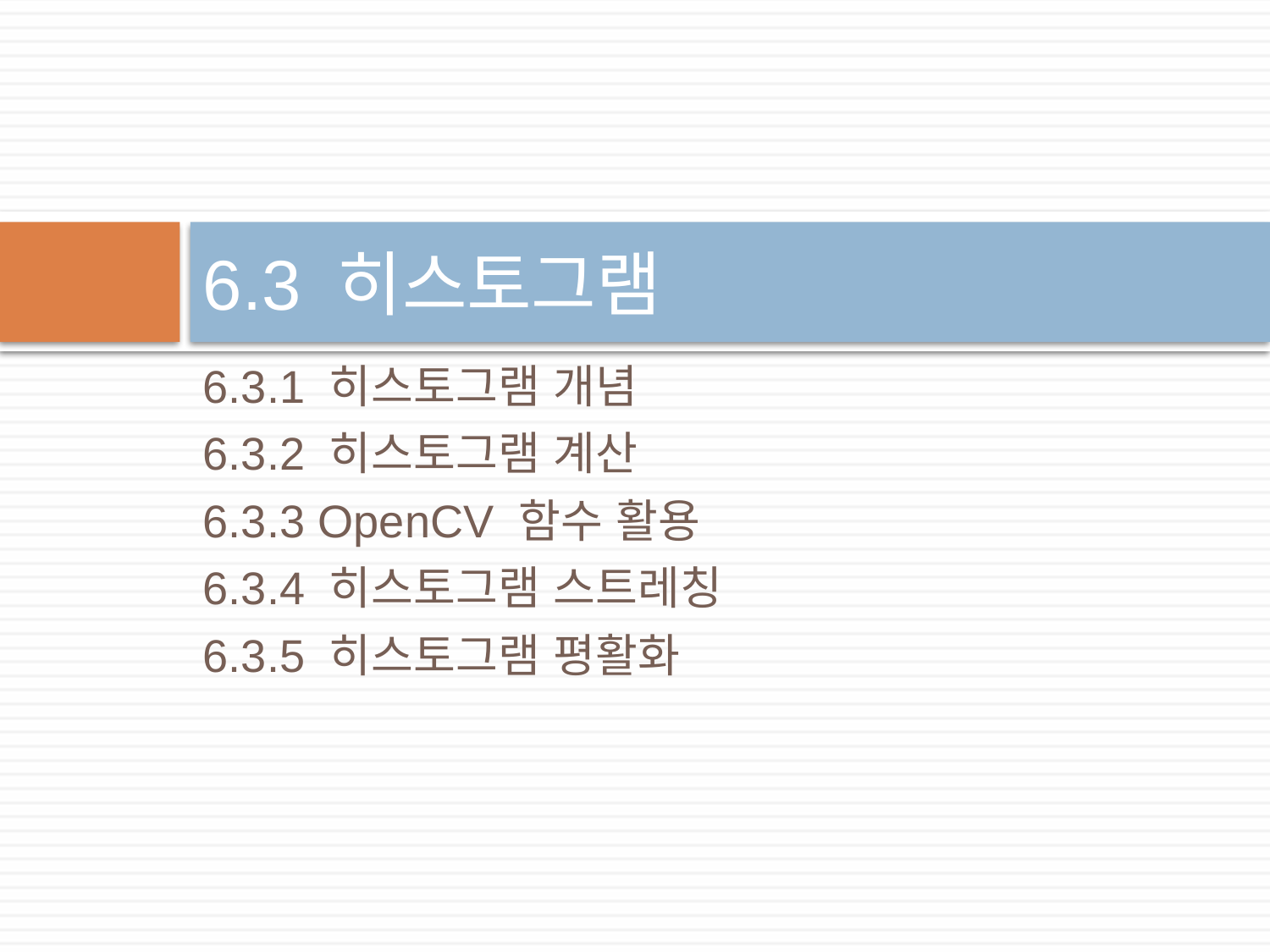

# 6.3 히스토그램
6.3.1 히스토그램 개념
6.3.2 히스토그램 계산
6.3.3 OpenCV 함수 활용
6.3.4 히스토그램 스트레칭
6.3.5 히스토그램 평활화